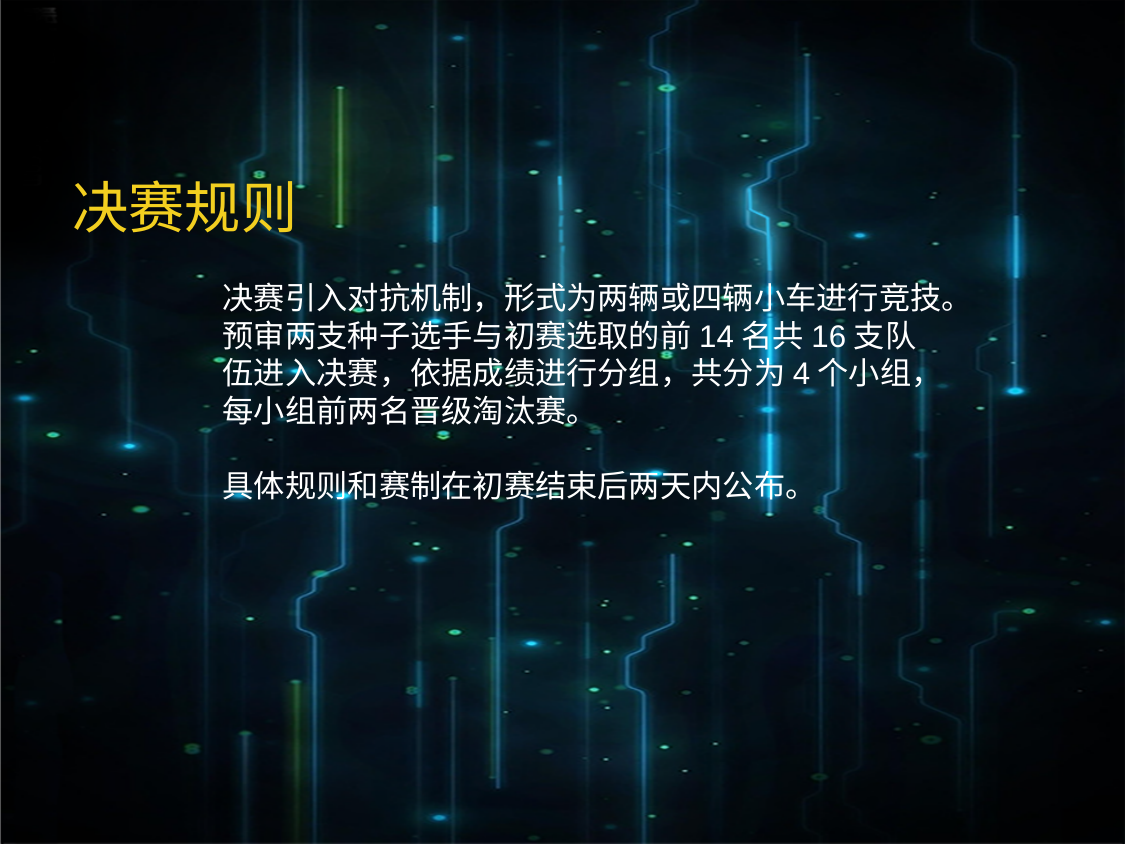

决赛规则
决赛引入对抗机制，形式为两辆或四辆小车进行竞技。预审两支种子选手与初赛选取的前14名共16支队伍进入决赛，依据成绩进行分组，共分为4个小组，每小组前两名晋级淘汰赛。

具体规则和赛制在初赛结束后两天内公布。